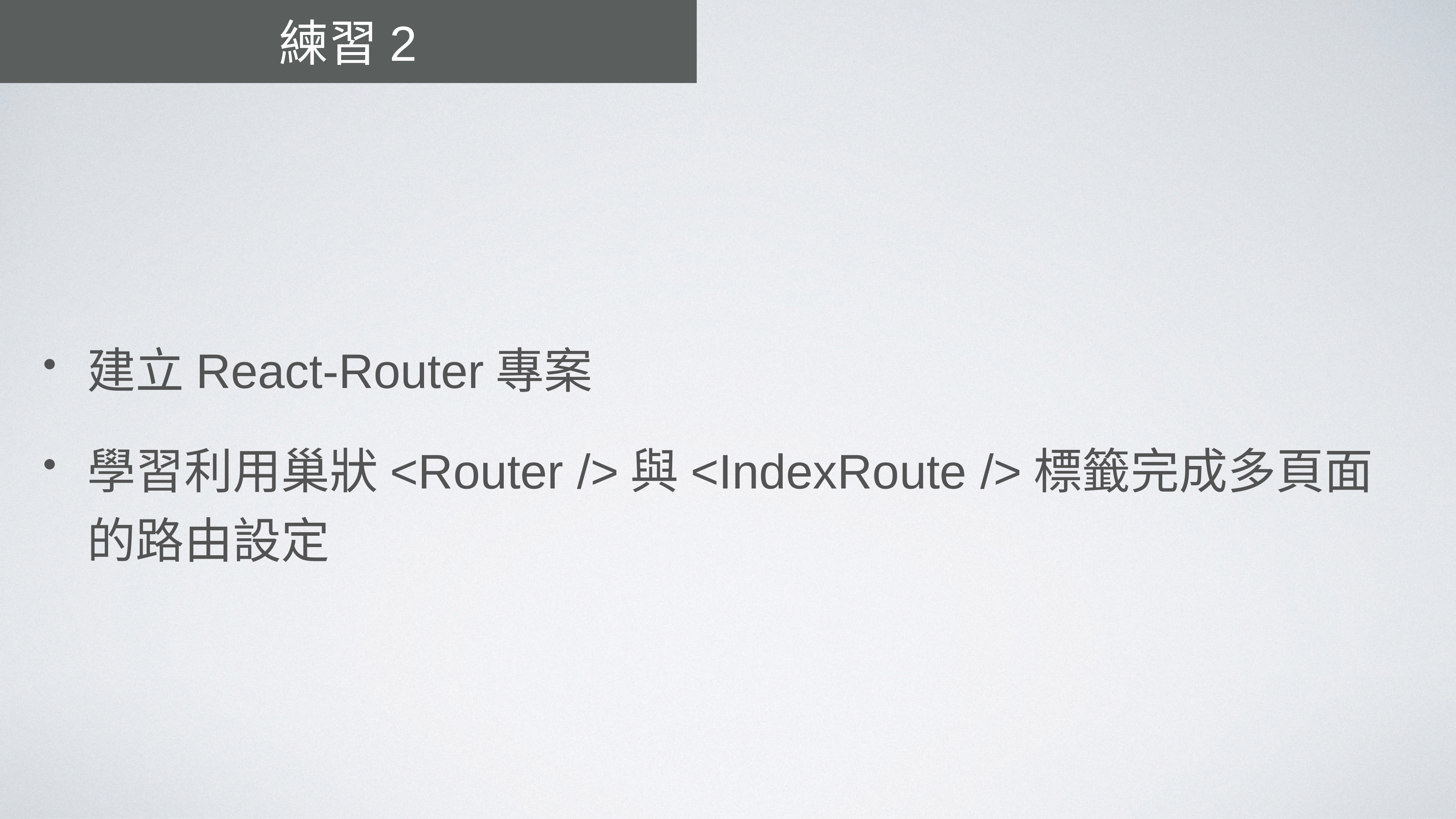

19
# 練習2
建立React-Router專案
學習利用巢狀<Router />與<IndexRoute />標籤完成多頁面的路由設定